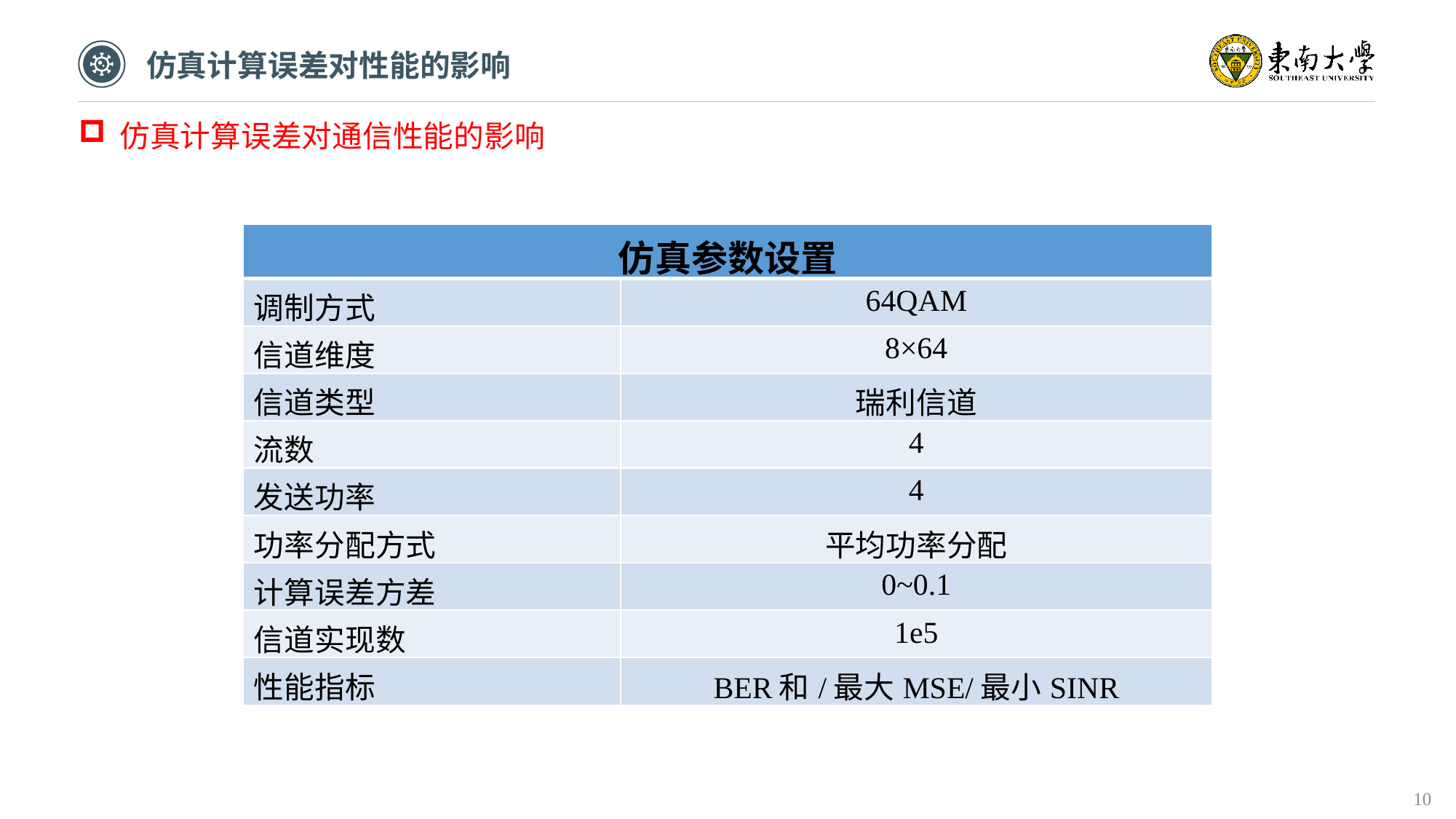

仿真计算误差对性能的影响
仿真计算误差对通信性能的影响
| 仿真参数设置 |  |
| --- | --- |
| 调制方式 | 64QAM |
| 信道维度 | 8×64 |
| 信道类型 | 瑞利信道 |
| 流数 | 4 |
| 发送功率 | 4 |
| 功率分配方式 | 平均功率分配 |
| 计算误差方差 | 0~0.1 |
| 信道实现数 | 1e5 |
| 性能指标 | BER和/最大MSE/最小SINR |